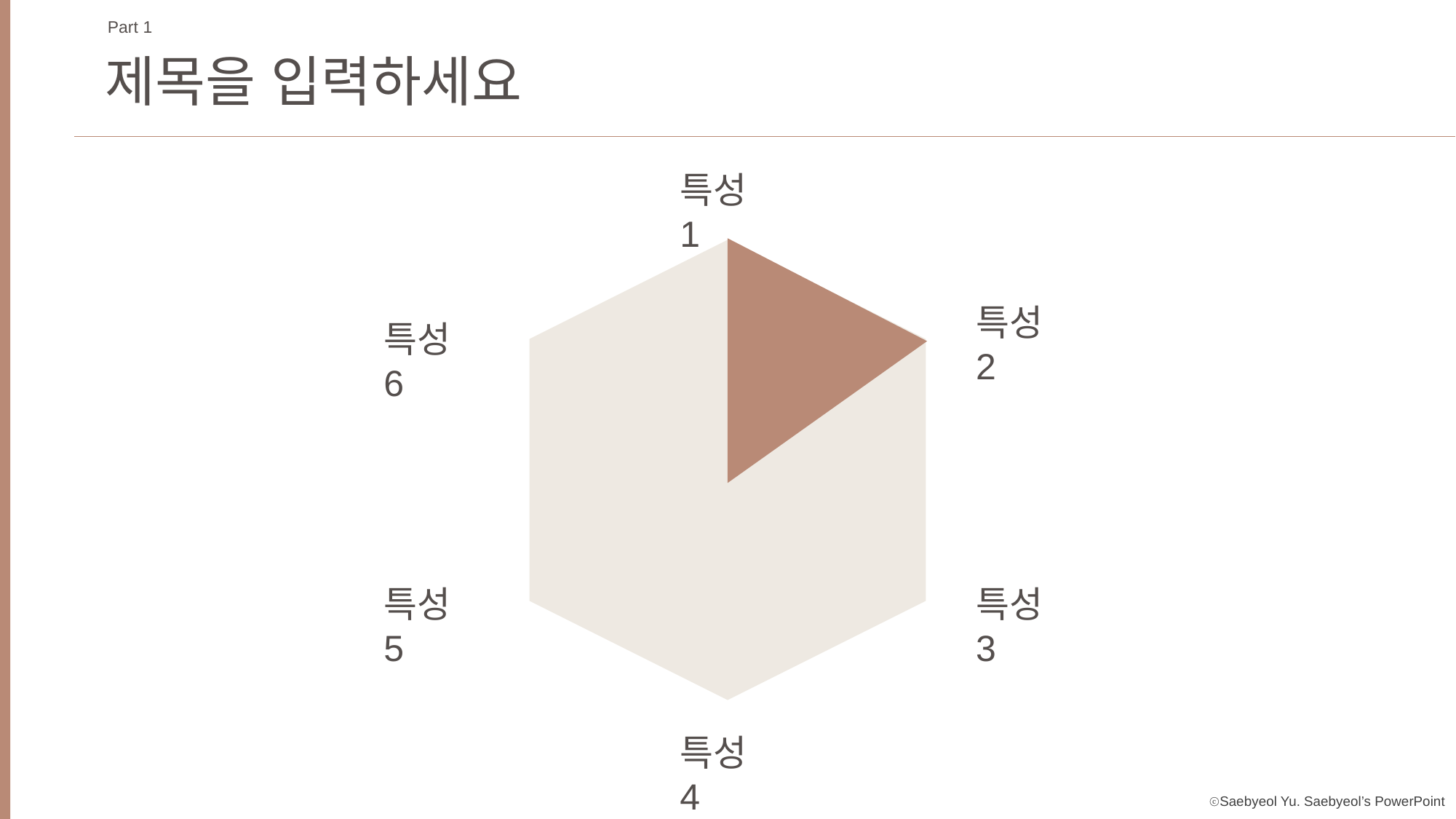

Part 1
제목을 입력하세요
특성 1

특성 2
특성 6
특성 5
특성 3
특성 4